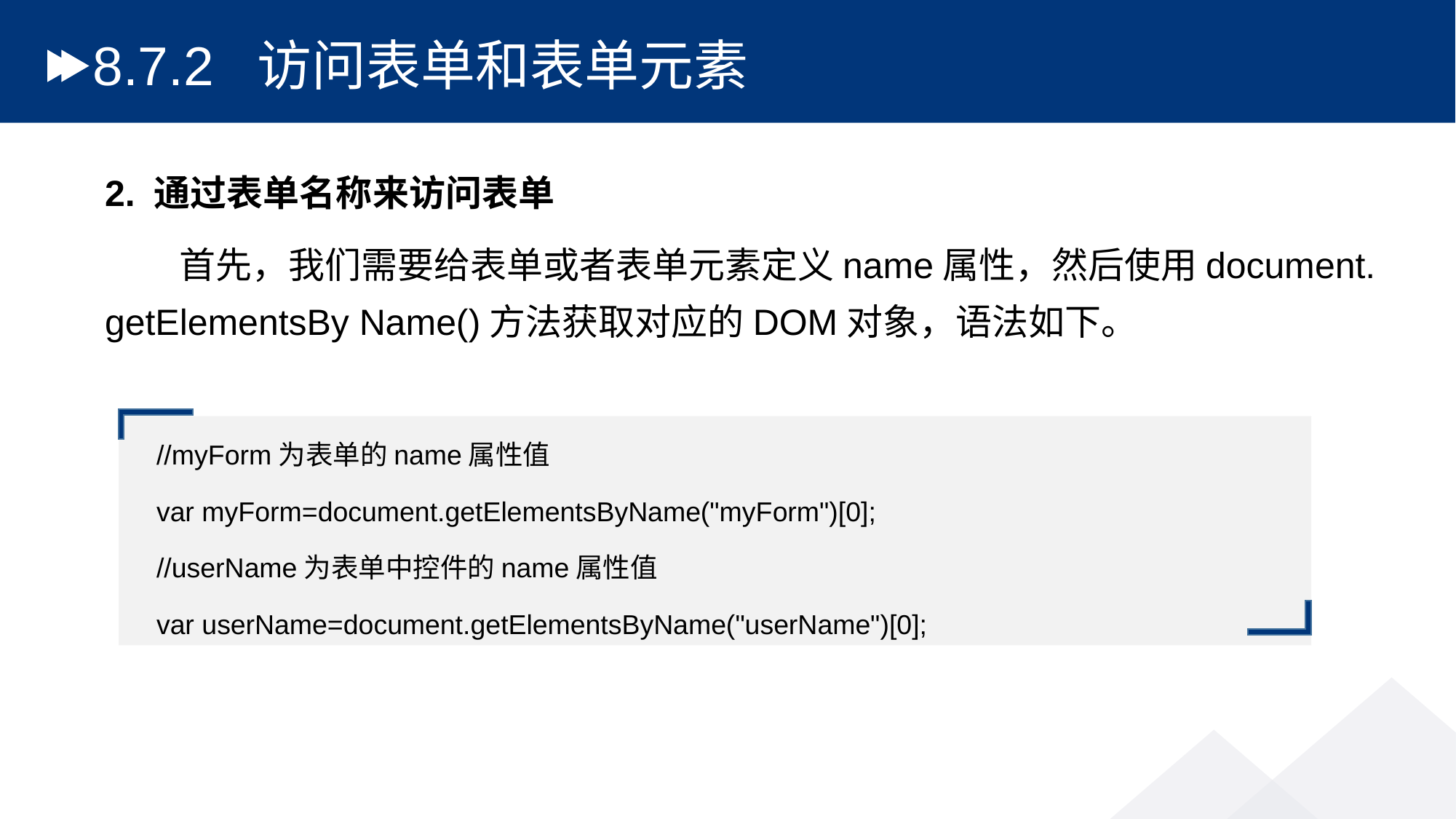

# 8.7.2  访问表单和表单元素
2. 通过表单名称来访问表单
        首先，我们需要给表单或者表单元素定义name属性，然后使用document. getElementsBy Name()方法获取对应的DOM对象，语法如下。

//myForm为表单的name属性值
var myForm=document.getElementsByName("myForm")[0];
//userName为表单中控件的name属性值
var userName=document.getElementsByName("userName")[0];